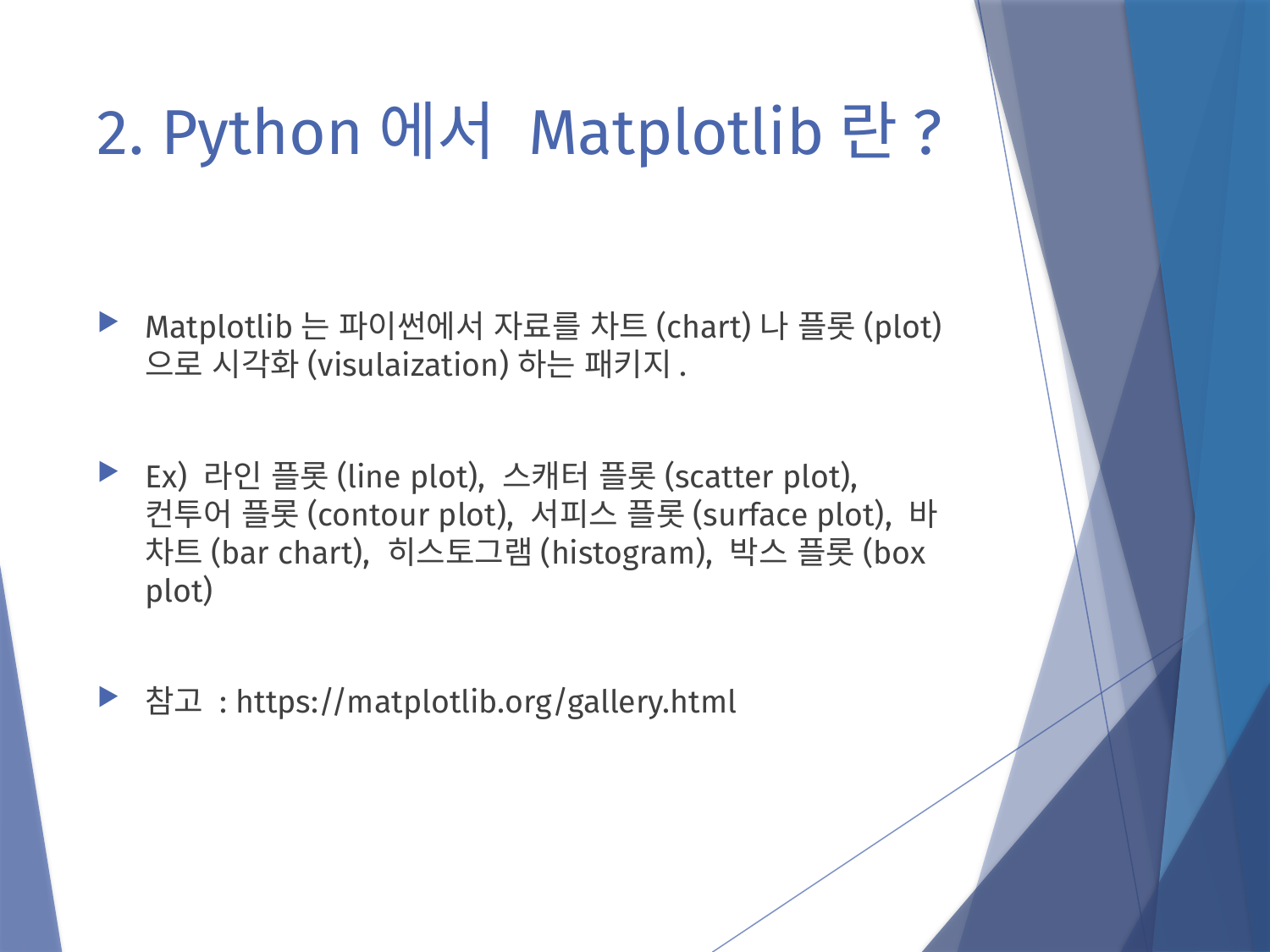

# 2. Python에서 Matplotlib란?
Matplotlib는 파이썬에서 자료를 차트(chart)나 플롯(plot)으로 시각화(visulaization)하는 패키지.

Ex) 라인 플롯(line plot), 스캐터 플롯(scatter plot), 컨투어 플롯(contour plot), 서피스 플롯(surface plot), 바 차트(bar chart), 히스토그램(histogram), 박스 플롯(box plot)

참고 : https://matplotlib.org/gallery.html